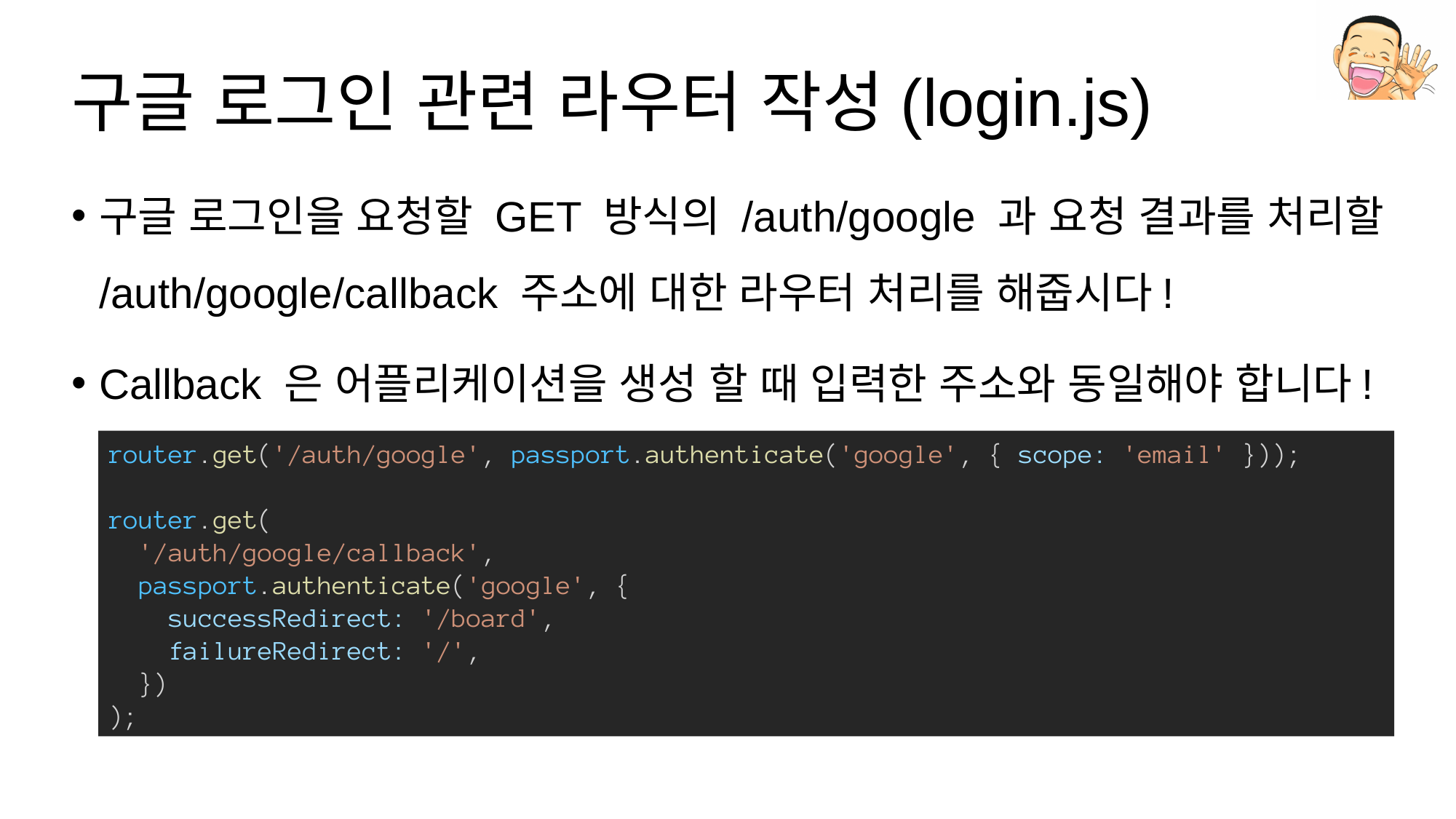

# 구글 로그인 관련 라우터 작성(login.js)
구글 로그인을 요청할 GET 방식의 /auth/google 과 요청 결과를 처리할 /auth/google/callback 주소에 대한 라우터 처리를 해줍시다!
Callback 은 어플리케이션을 생성 할 때 입력한 주소와 동일해야 합니다!
router.get('/auth/google', passport.authenticate('google', { scope: 'email' }));
router.get(
  '/auth/google/callback',
  passport.authenticate('google', {
    successRedirect: '/board',
    failureRedirect: '/',
  })
);